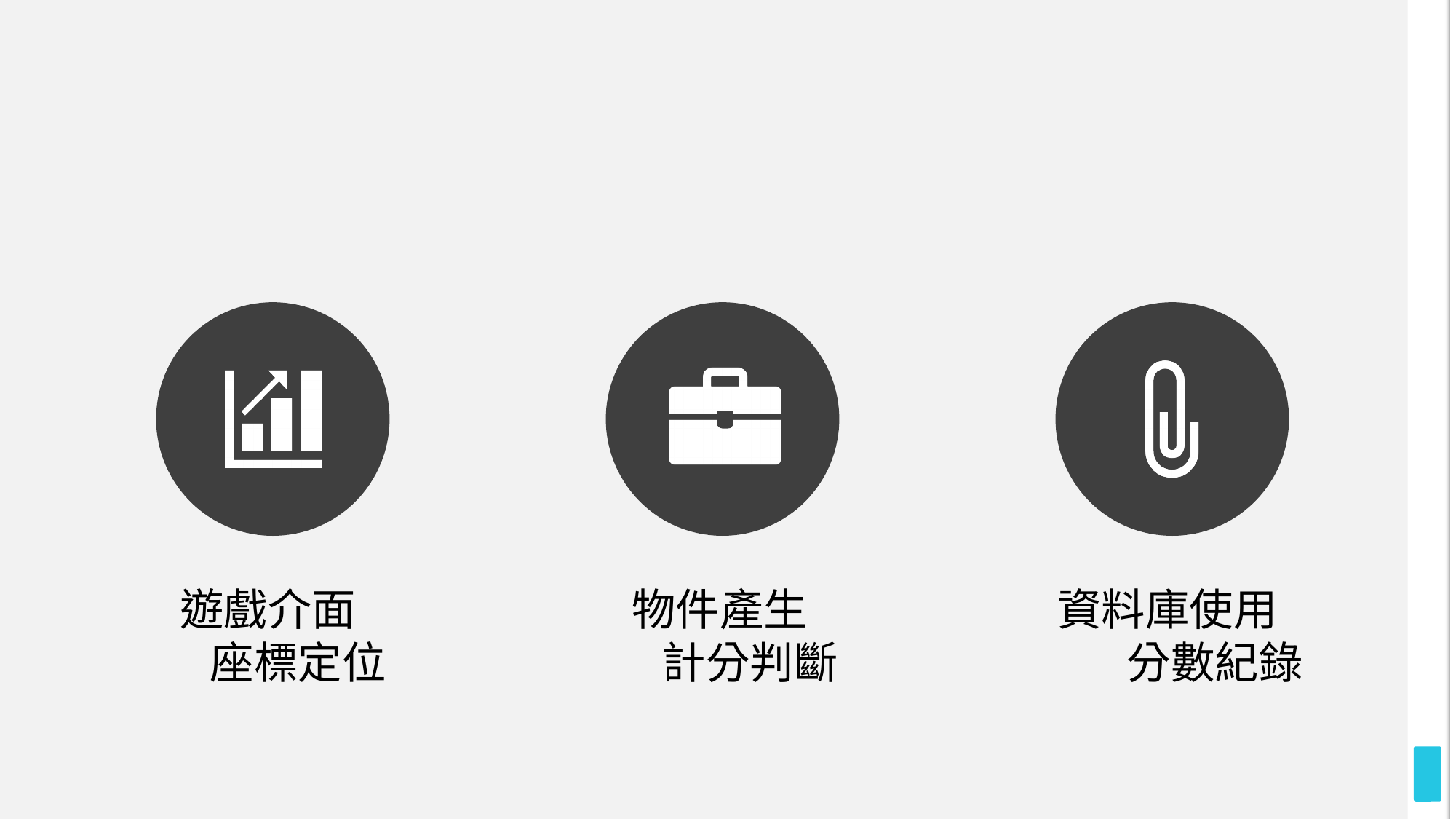

#

遊戲介面
  座標定位
物件產生
  計分判斷
資料庫使用
      分數紀錄